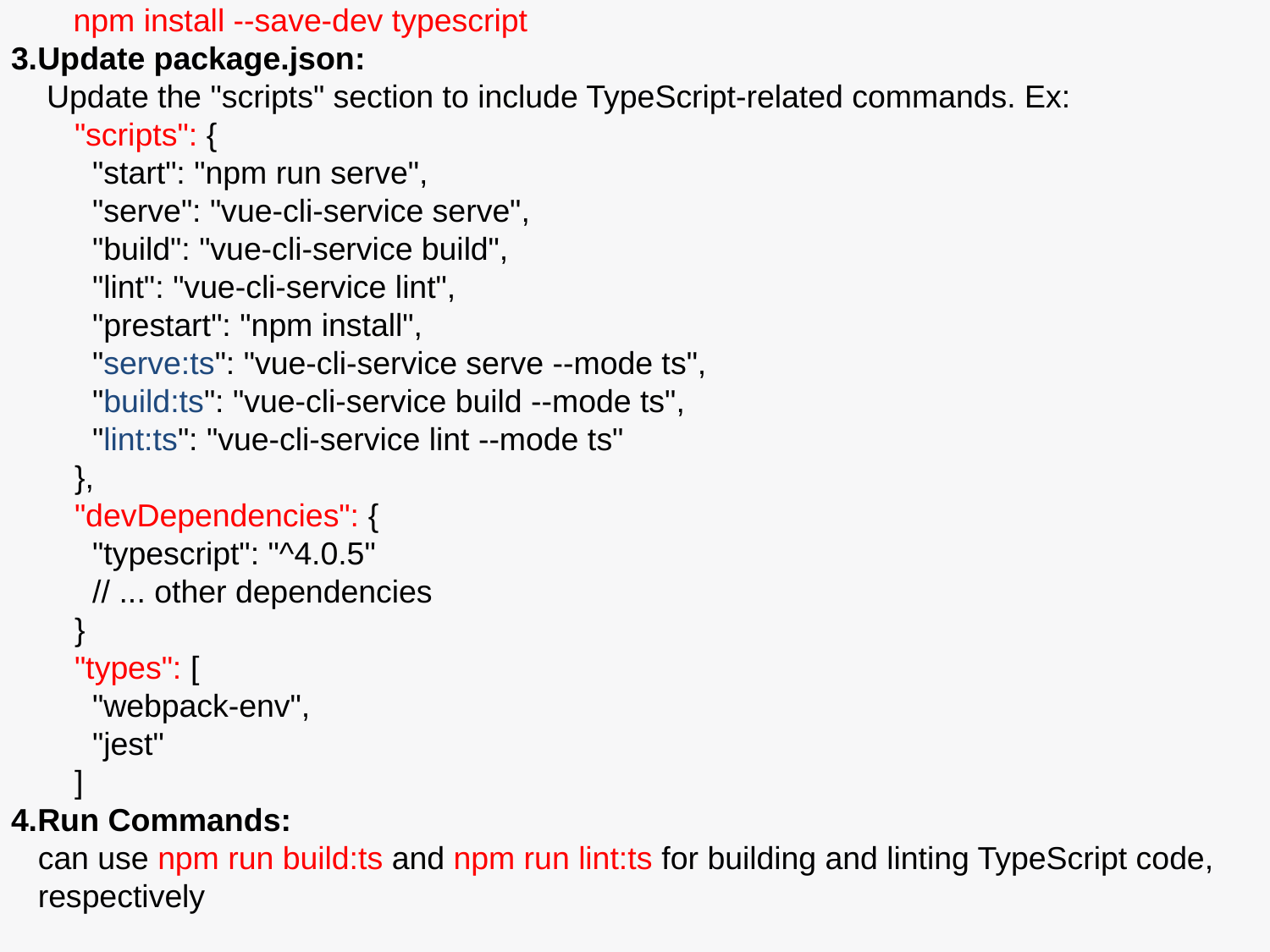

1.generate a basic tsconfig.json file by running:
       npx tsc --init
2.Install TypeScript:
       npm install --save-dev typescript
3.Update package.json:
    Update the "scripts" section to include TypeScript-related commands. Ex:
"scripts": {
  "start": "npm run serve",
  "serve": "vue-cli-service serve",
  "build": "vue-cli-service build",
  "lint": "vue-cli-service lint",
  "prestart": "npm install",
  "serve:ts": "vue-cli-service serve --mode ts",
  "build:ts": "vue-cli-service build --mode ts",
  "lint:ts": "vue-cli-service lint --mode ts"
},
"devDependencies": {
  "typescript": "^4.0.5"
  // ... other dependencies
}
"types": [
  "webpack-env",
  "jest"
]
4.Run Commands:
   can use npm run build:ts and npm run lint:ts for building and linting TypeScript code,
   respectively

在 Vue cli 2 及package.js 使用 TypeScript

56